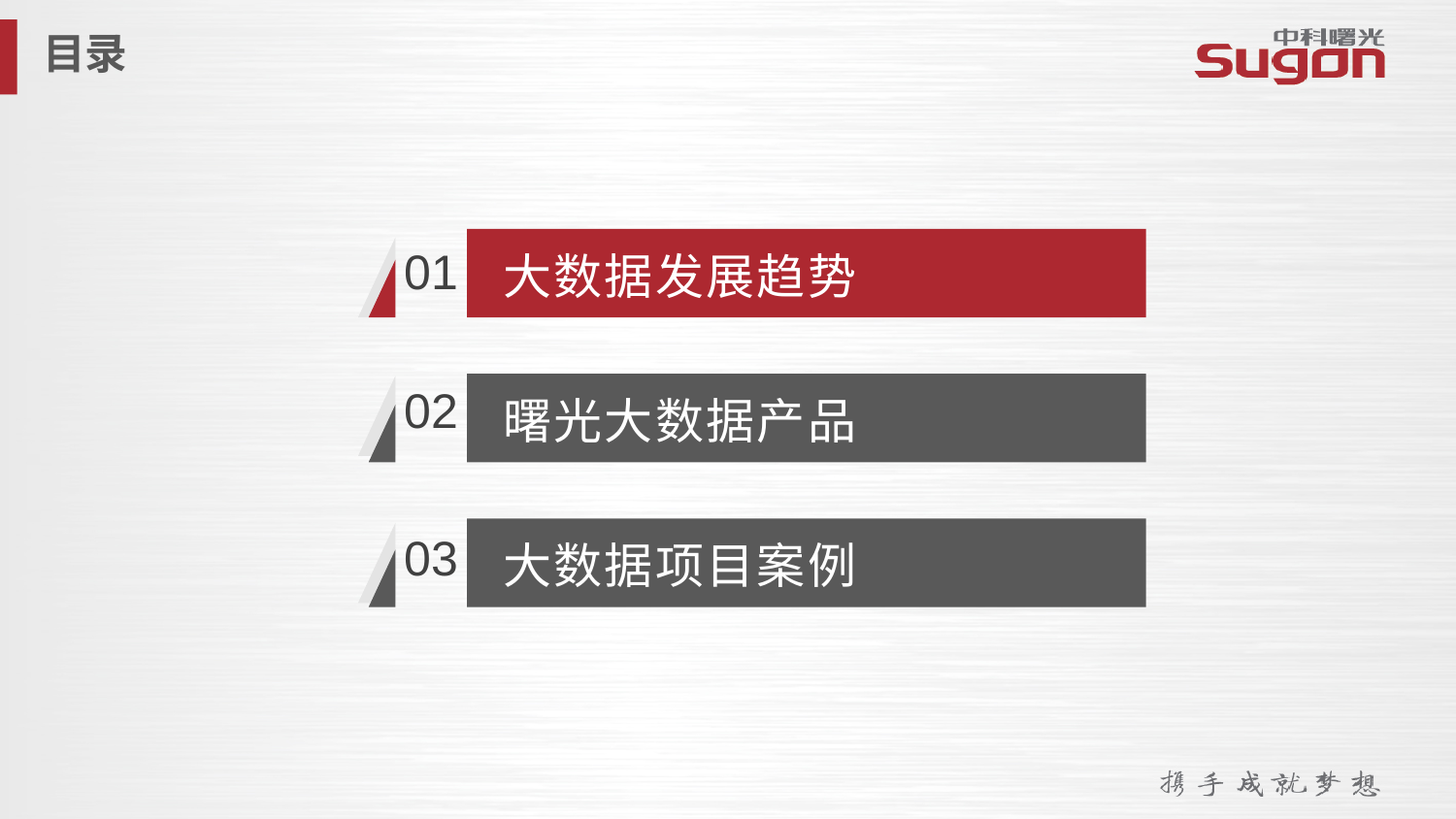

目录
   大数据发展趋势
01

02
   曙光大数据产品

03
   大数据项目案例